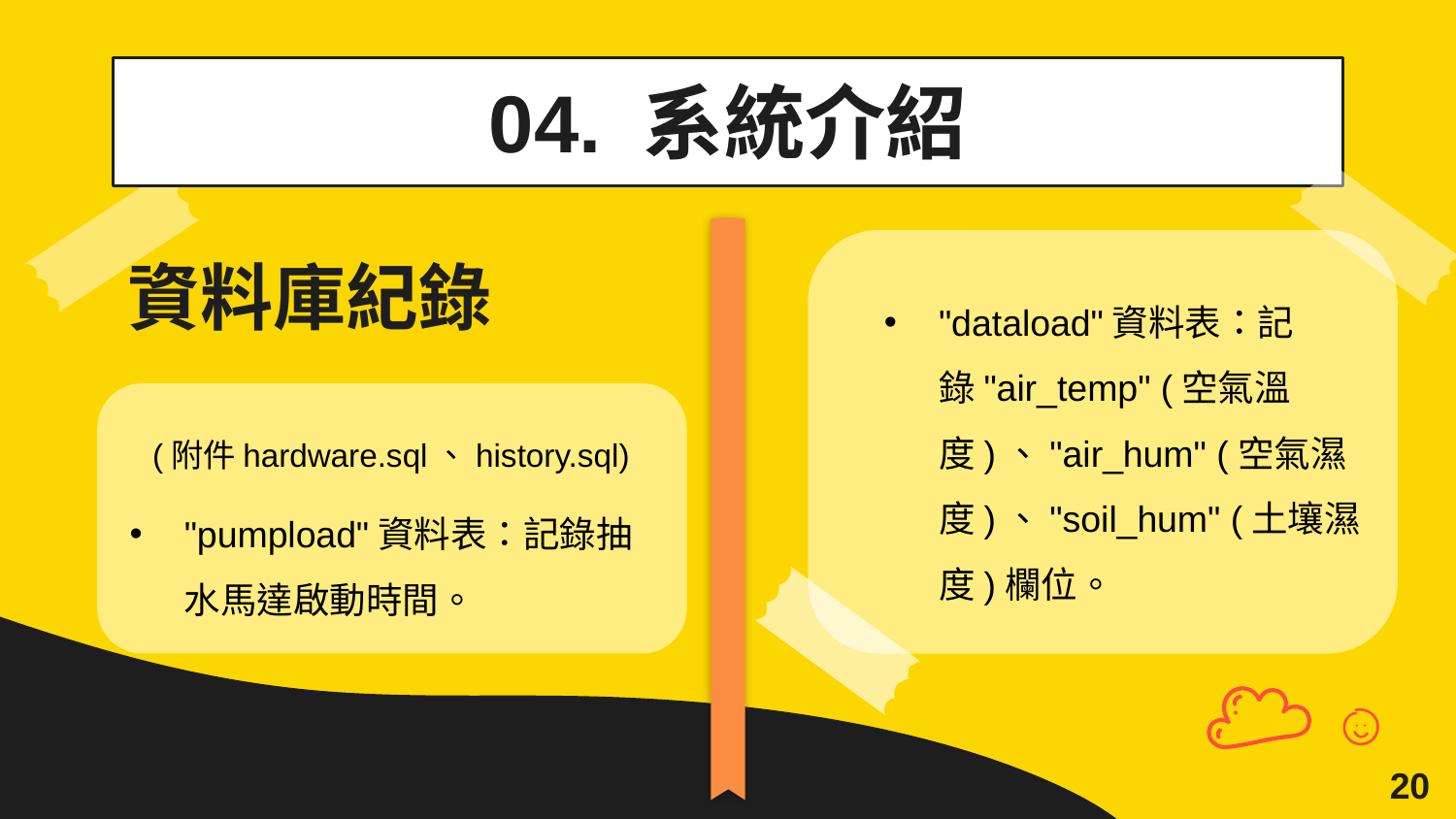

04. 系統介紹

"dataload"資料表：記錄"air_temp" (空氣溫度)、"air_hum" (空氣濕度)、"soil_hum" (土壤濕度)欄位。
# 資料庫紀錄

(附件hardware.sql、history.sql)
"pumpload"資料表：記錄抽水馬達啟動時間。

20